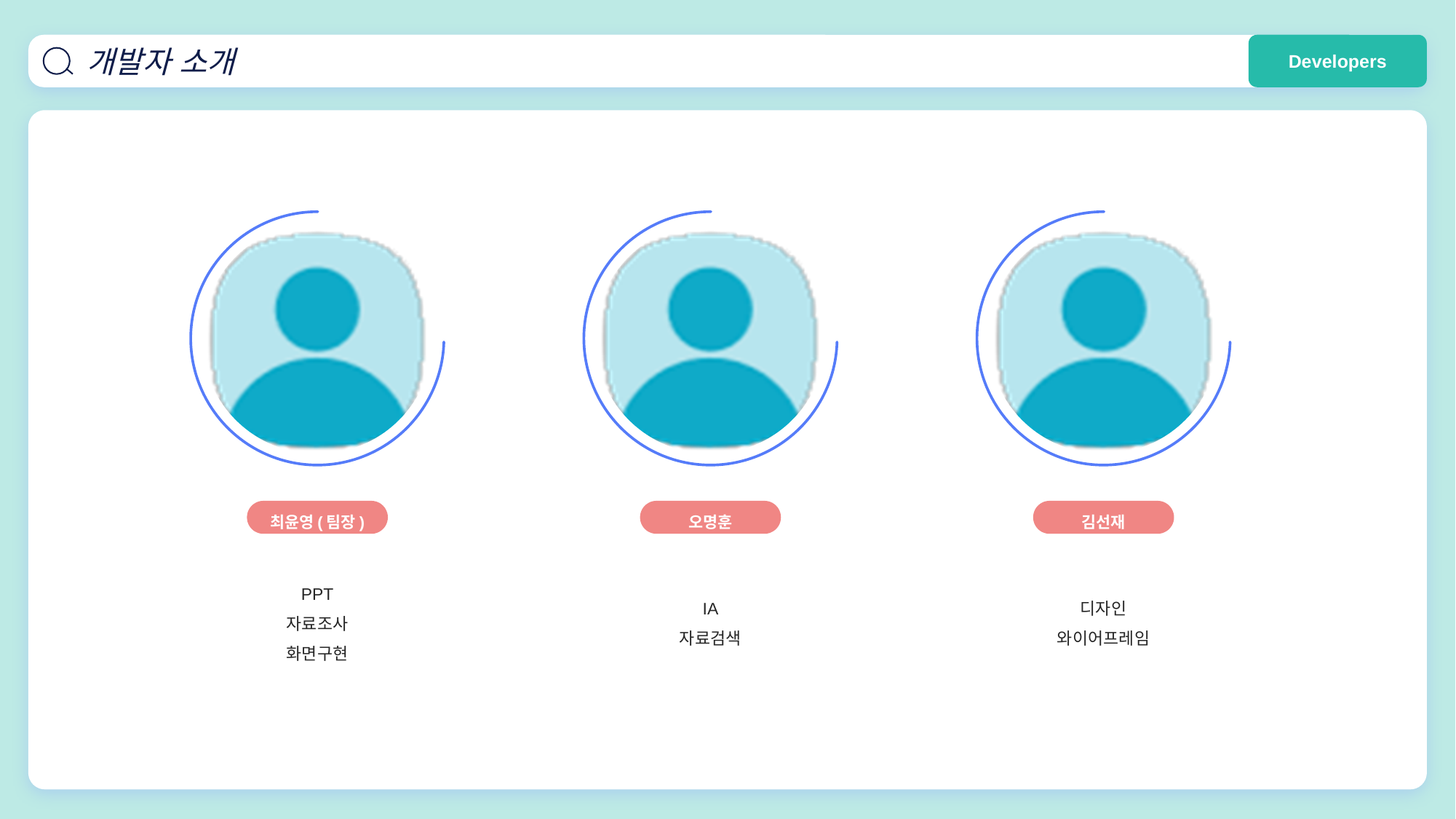

개발자 소개
Developers

최윤영(팀장)
오명훈
김선재
PPT
자료조사
화면구현
IA
자료검색
디자인
와이어프레임